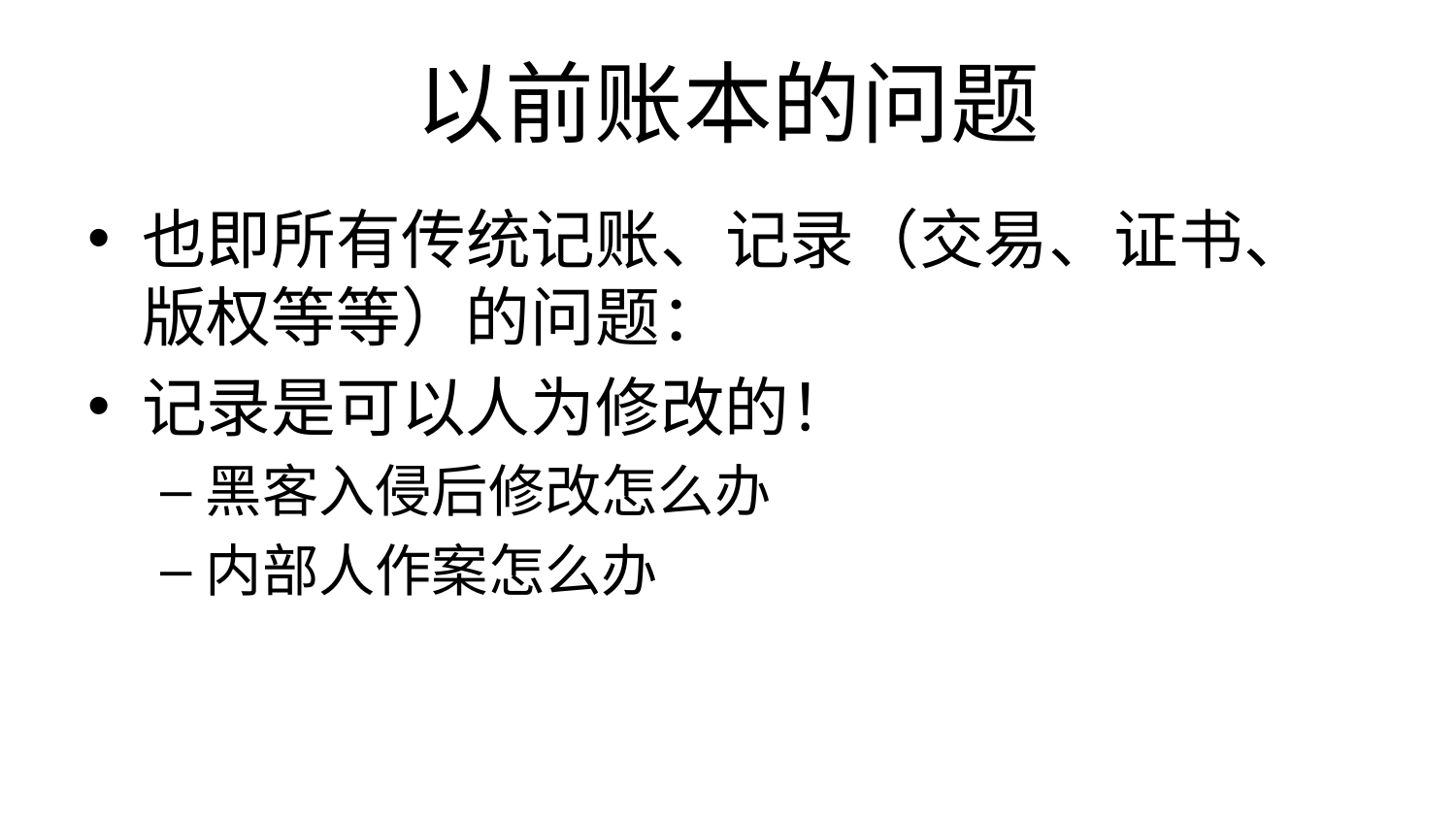

# 以前账本的问题
也即所有传统记账、记录（交易、证书、版权等等）的问题：
记录是可以人为修改的！
黑客入侵后修改怎么办
内部人作案怎么办